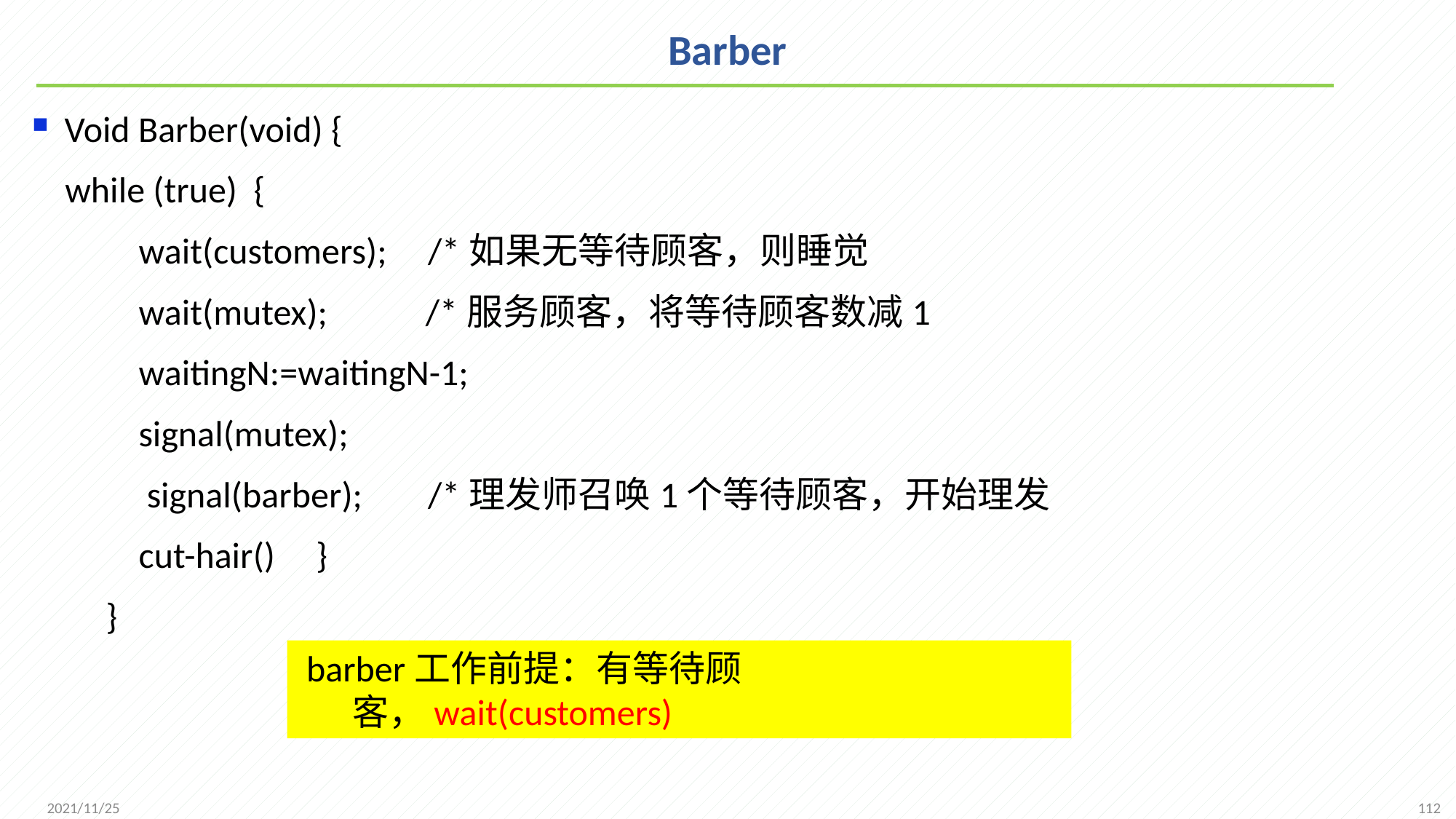

# Barber
Void Barber(void) {
    while (true)  {
             wait(customers);     /*如果无等待顾客，则睡觉
             wait(mutex);            /*服务顾客，将等待顾客数减1
             waitingN:=waitingN-1;
             signal(mutex);
              signal(barber);        /*理发师召唤1个等待顾客，开始理发
             cut-hair()     }
         }
 barber工作前提：有等待顾客，wait(customers)
112
2021/11/25